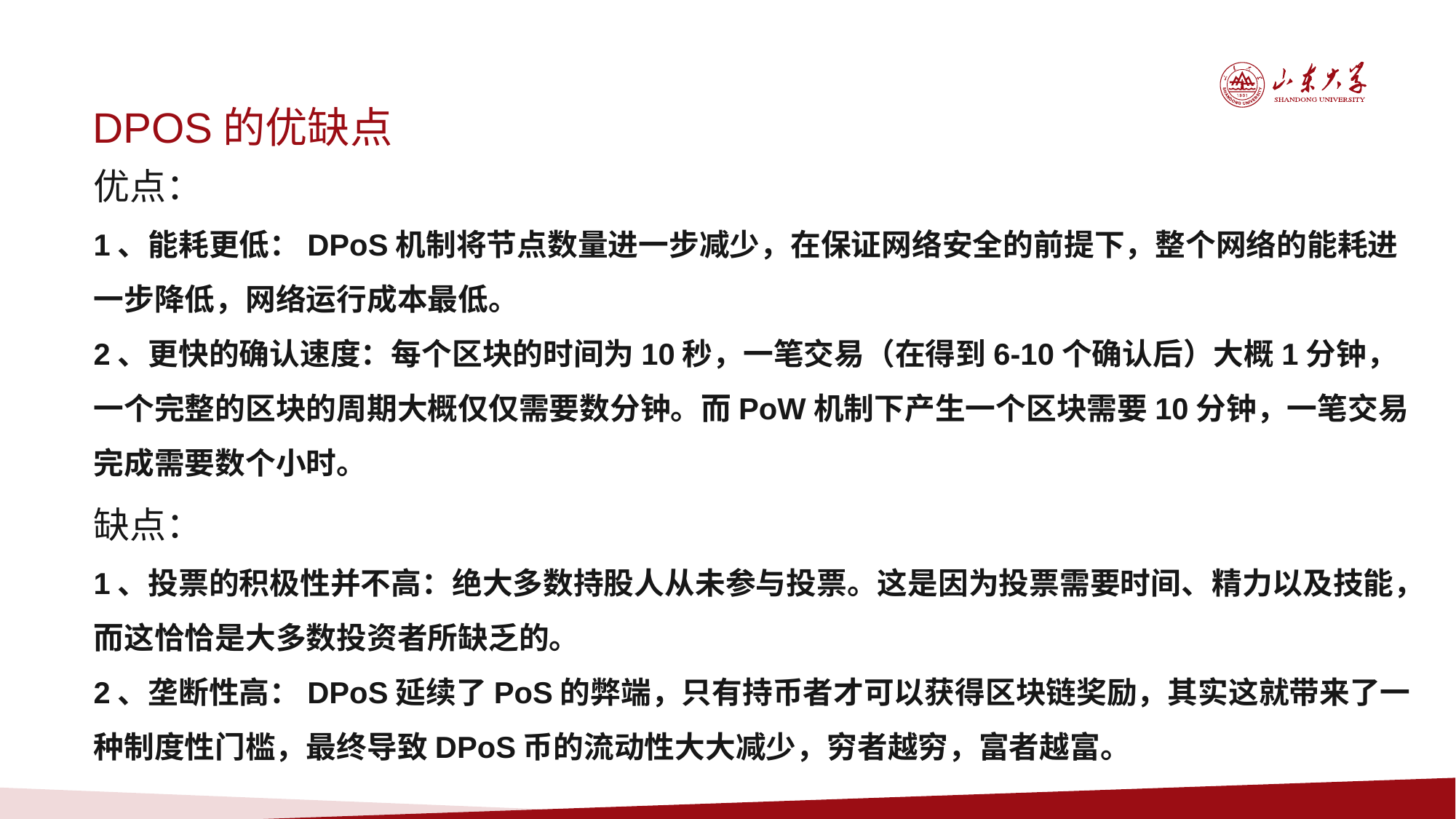

DPOS的优缺点
优点：
1、能耗更低：DPoS机制将节点数量进一步减少，在保证网络安全的前提下，整个网络的能耗进一步降低，网络运行成本最低。
2、更快的确认速度：每个区块的时间为10秒，一笔交易（在得到6-10个确认后）大概1分钟，一个完整的区块的周期大概仅仅需要数分钟。而PoW机制下产生一个区块需要10分钟，一笔交易完成需要数个小时。
缺点：
1、投票的积极性并不高：绝大多数持股人从未参与投票。这是因为投票需要时间、精力以及技能，而这恰恰是大多数投资者所缺乏的。
2、垄断性高：DPoS延续了PoS的弊端，只有持币者才可以获得区块链奖励，其实这就带来了一种制度性门槛，最终导致DPoS币的流动性大大减少，穷者越穷，富者越富。